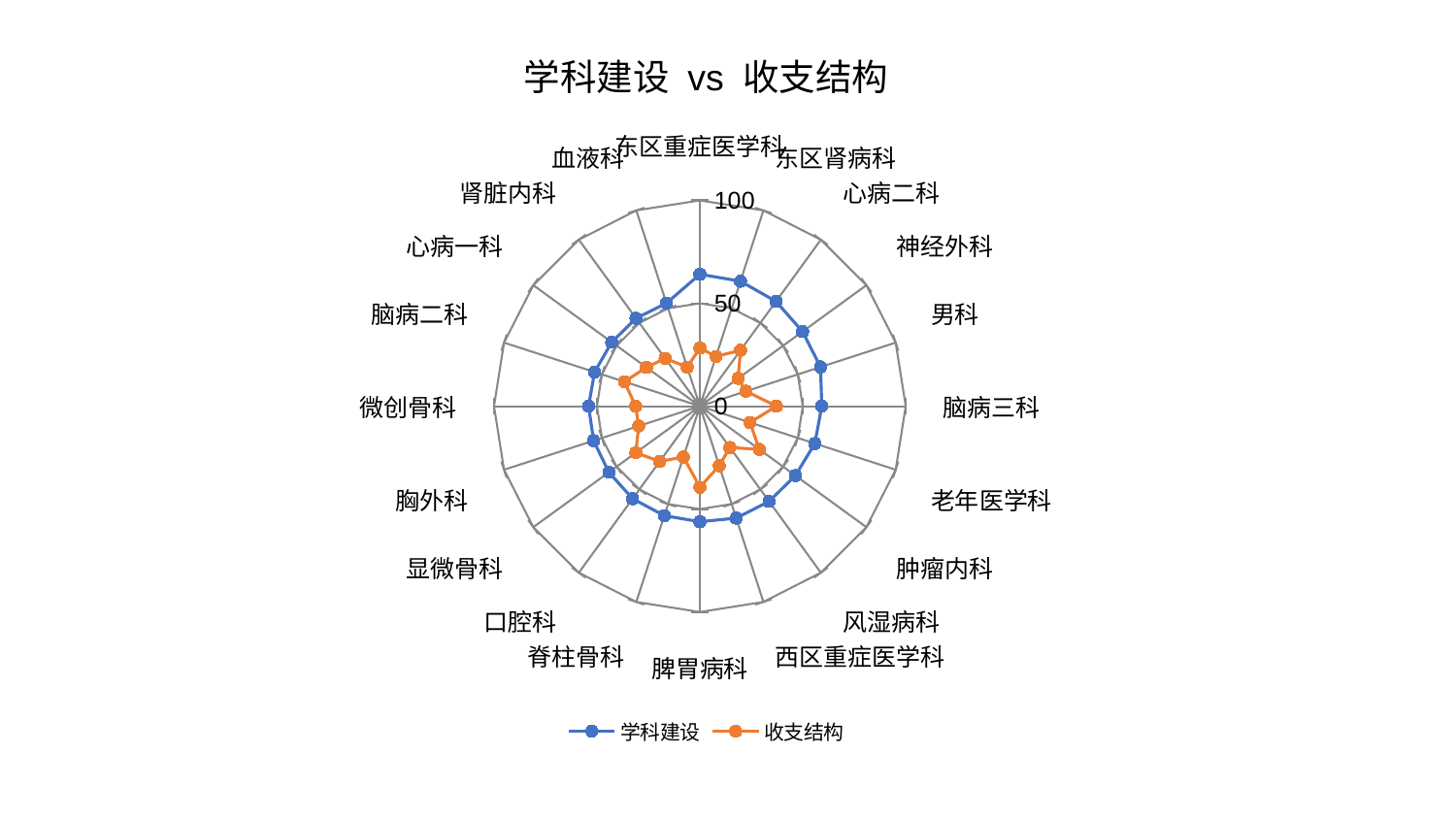

### Chart: 学科建设 vs 收支结构

| Category | 学科建设 | 收支结构 |
|---|---|---|
| 东区重症医学科 | 64.11116014657851 | 28.22350328120592 |
| 东区肾病科 | 63.85181796558634 | 25.433682931010175 |
| 心病二科 | 62.91907472472487 | 33.60793035666006 |
| 神经外科 | 61.67371029846152 | 23.006963906132043 |
| 男科 | 61.64183324763248 | 23.544108326436266 |
| 脑病三科 | 59.21799238675048 | 37.18307464982073 |
| 老年医学科 | 58.739263363488334 | 25.616211608264166 |
| 肿瘤内科 | 57.3603948144791 | 35.67402070006713 |
| 风湿病科 | 57.21972419436483 | 24.86057376614856 |
| 西区重症医学科 | 57.17841677081248 | 30.43715333803789 |
| 脾胃病科 | 56.14736231991407 | 39.406028243418625 |
| 脊柱骨科 | 55.91211953987795 | 25.944536061961376 |
| 口腔科 | 55.595716623845576 | 33.17747710944093 |
| 显微骨科 | 54.61445840428798 | 38.45092415999363 |
| 胸外科 | 54.29029482760059 | 31.24096922858689 |
| 微创骨科 | 54.060181490415545 | 31.22587793593284 |
| 脑病二科 | 53.77579113248516 | 38.51169149685639 |
| 心病一科 | 52.9087513911426 | 32.10964796206293 |
| 肾脏内科 | 52.78300530047013 | 28.702802512947333 |
| 血液科 | 52.6137138878962 | 19.975077969555947 |
19